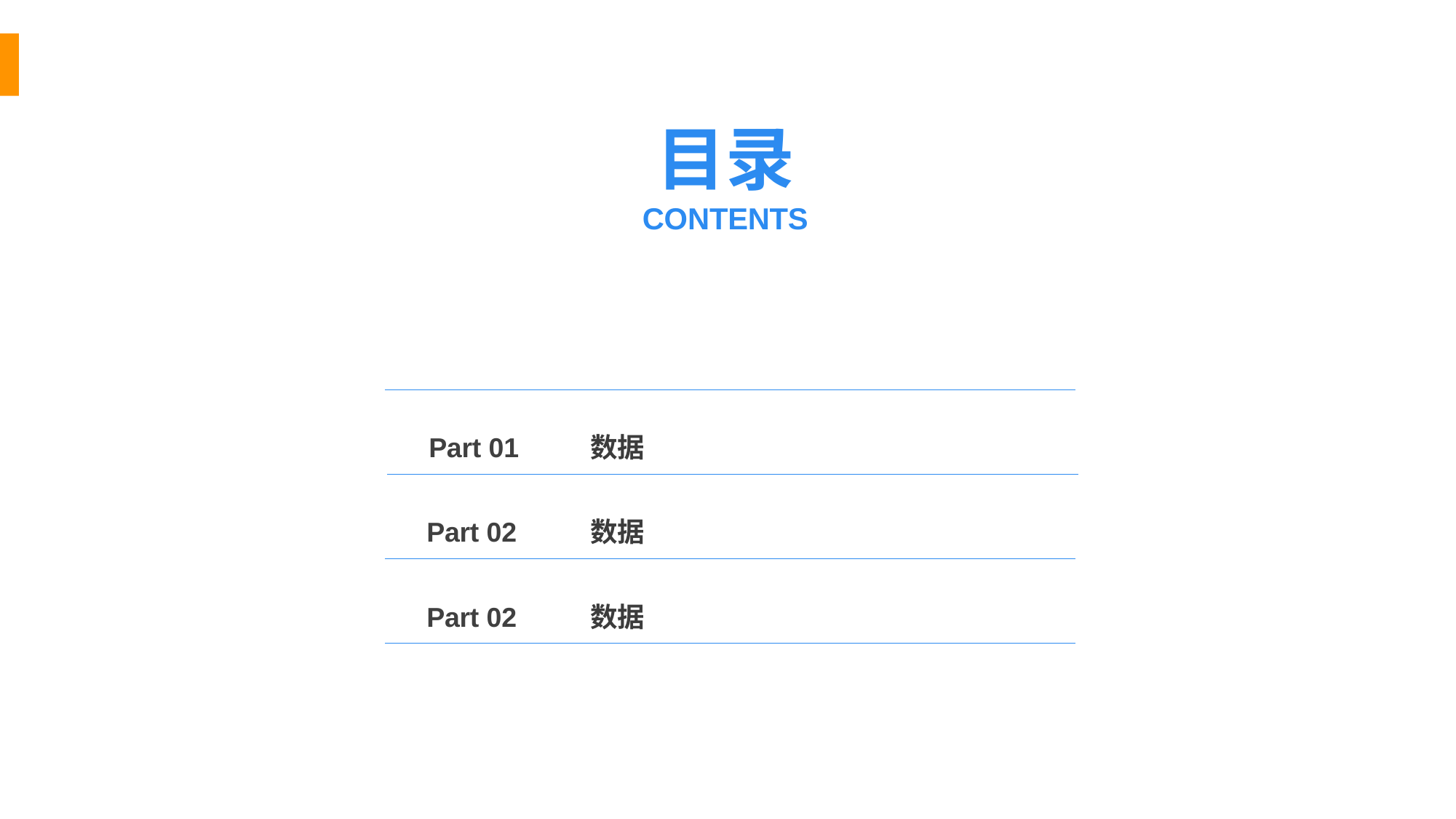

# 目录
CONTENTS

Part 01
数据

Part 02
数据

Part 02
数据